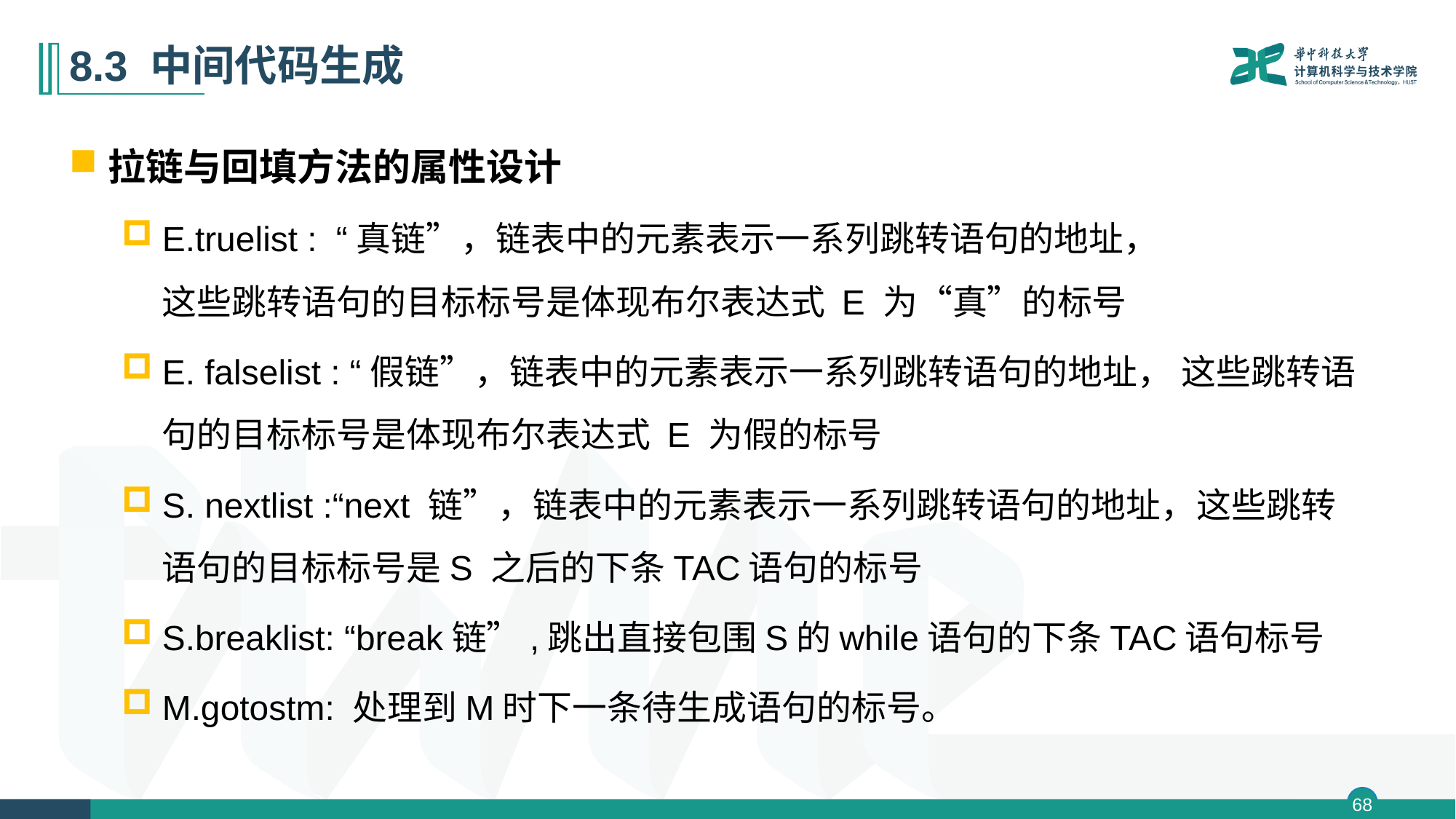

# 8.3 中间代码生成
拉链与回填方法的属性设计
E.truelist :  “真链”，链表中的元素表示一系列跳转语句的地址，                        这些跳转语句的目标标号是体现布尔表达式 E 为“真”的标号
E. falselist : “假链”，链表中的元素表示一系列跳转语句的地址， 这些跳转语句的目标标号是体现布尔表达式 E 为假的标号
S. nextlist :“next 链”，链表中的元素表示一系列跳转语句的地址，这些跳转语句的目标标号是S 之后的下条TAC语句的标号
S.breaklist: “break链”,跳出直接包围S的while语句的下条TAC语句标号
M.gotostm: 处理到M时下一条待生成语句的标号。